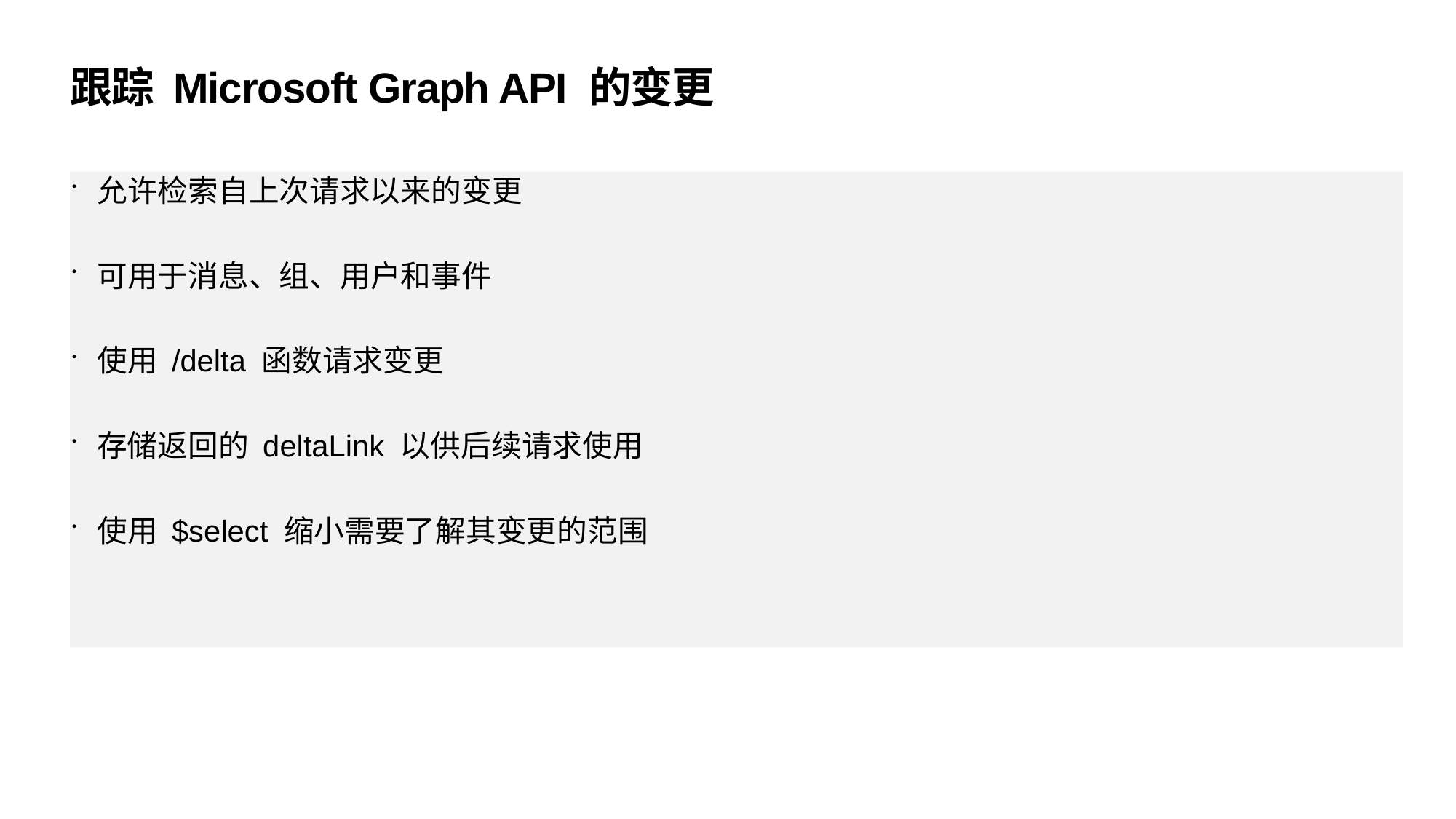

# 跟踪 Microsoft Graph API 的变更
允许检索自上次请求以来的变更

可用于消息、组、用户和事件

使用 /delta 函数请求变更

存储返回的 deltaLink 以供后续请求使用

使用 $select 缩小需要了解其变更的范围